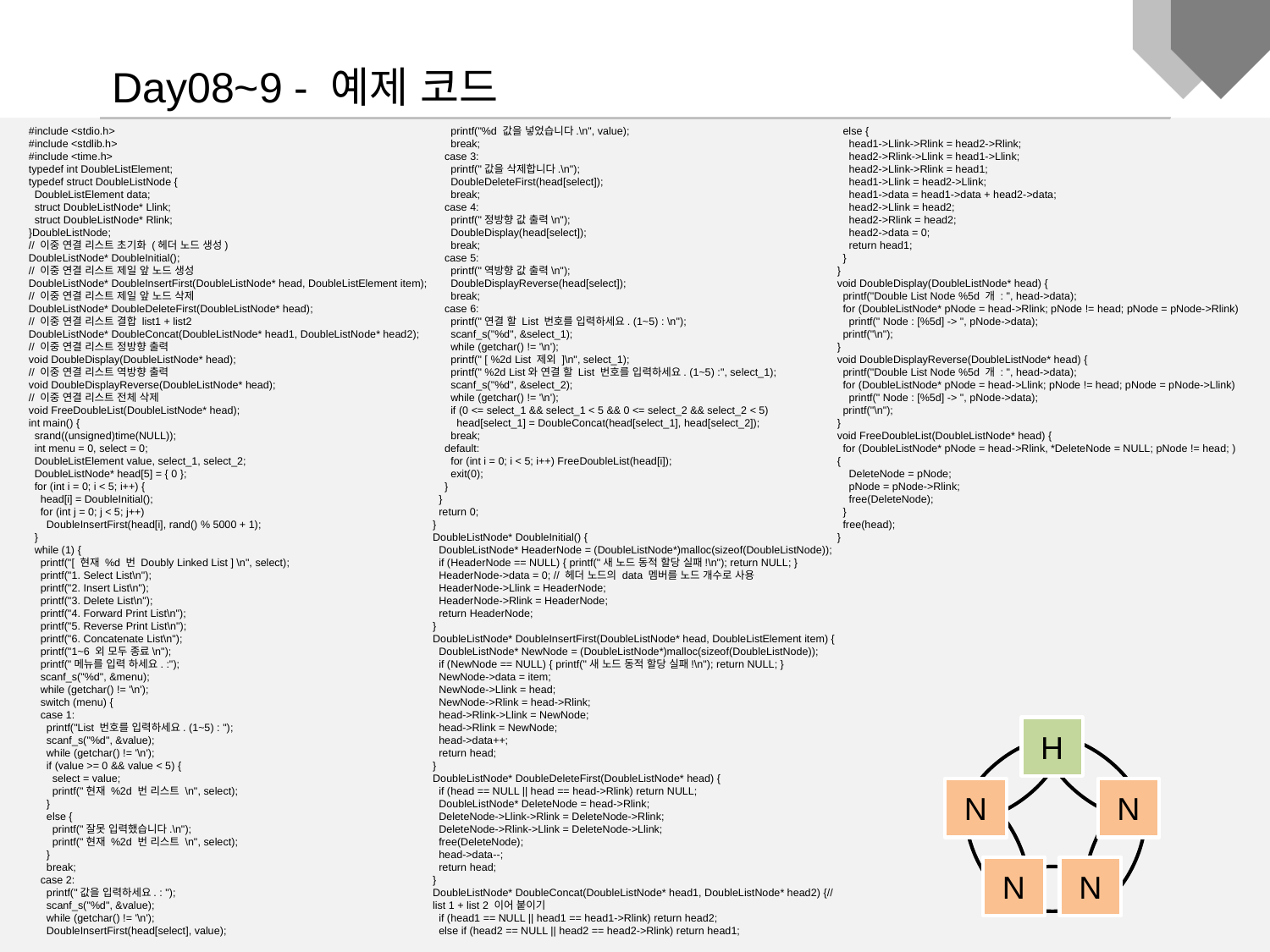

Day08~9 - 예제 코드
#include <stdio.h>
#include <stdlib.h>
#include <time.h>
typedef int DoubleListElement;
typedef struct DoubleListNode {
  DoubleListElement data;
  struct DoubleListNode* Llink;
  struct DoubleListNode* Rlink;
}DoubleListNode;
// 이중 연결 리스트 초기화 (헤더 노드 생성)
DoubleListNode* DoubleInitial();
// 이중 연결 리스트 제일 앞 노드 생성
DoubleListNode* DoubleInsertFirst(DoubleListNode* head, DoubleListElement item);
// 이중 연결 리스트 제일 앞 노드 삭제
DoubleListNode* DoubleDeleteFirst(DoubleListNode* head);
// 이중 연결 리스트 결합 list1 + list2
DoubleListNode* DoubleConcat(DoubleListNode* head1, DoubleListNode* head2);
// 이중 연결 리스트 정방향 출력
void DoubleDisplay(DoubleListNode* head);
// 이중 연결 리스트 역방향 출력
void DoubleDisplayReverse(DoubleListNode* head);
// 이중 연결 리스트 전체 삭제
void FreeDoubleList(DoubleListNode* head);
int main() {
  srand((unsigned)time(NULL));
  int menu = 0, select = 0;
  DoubleListElement value, select_1, select_2;
  DoubleListNode* head[5] = { 0 };
  for (int i = 0; i < 5; i++) {
    head[i] = DoubleInitial();
    for (int j = 0; j < 5; j++)
      DoubleInsertFirst(head[i], rand() % 5000 + 1);
  }
  while (1) {
    printf("[ 현재 %d 번 Doubly Linked List ] \n", select);
    printf("1. Select List\n");
    printf("2. Insert List\n");
    printf("3. Delete List\n");
    printf("4. Forward Print List\n");
    printf("5. Reverse Print List\n");
    printf("6. Concatenate List\n");
    printf("1~6 외 모두 종료\n");
    printf("메뉴를 입력 하세요. :");
    scanf_s("%d", &menu);
    while (getchar() != '\n');
    switch (menu) {
    case 1:
      printf("List 번호를 입력하세요. (1~5) : ");
      scanf_s("%d", &value);
      while (getchar() != '\n');
      if (value >= 0 && value < 5) {
        select = value;
        printf("현재 %2d 번 리스트 \n", select);
      }
      else {
        printf("잘못 입력했습니다.\n");
        printf("현재 %2d 번 리스트 \n", select);
      }
      break;
    case 2:
      printf("값을 입력하세요. : ");
      scanf_s("%d", &value);
      while (getchar() != '\n');
      DoubleInsertFirst(head[select], value);
      printf("%d 값을 넣었습니다.\n", value);
      break;
    case 3:
      printf("값을 삭제합니다.\n");
      DoubleDeleteFirst(head[select]);
      break;
    case 4:
      printf("정방향 값 출력\n");
      DoubleDisplay(head[select]);
      break;
    case 5:
      printf("역방향 값 출력\n");
      DoubleDisplayReverse(head[select]);
      break;
    case 6:
      printf("연결 할 List 번호를 입력하세요. (1~5) : \n");
      scanf_s("%d", &select_1);
      while (getchar() != '\n');
      printf(" [ %2d List 제외 ]\n", select_1);
      printf(" %2d List와 연결 할 List 번호를 입력하세요. (1~5) :", select_1);
      scanf_s("%d", &select_2);
      while (getchar() != '\n');
      if (0 <= select_1 && select_1 < 5 && 0 <= select_2 && select_2 < 5)
        head[select_1] = DoubleConcat(head[select_1], head[select_2]);
      break;
    default:
      for (int i = 0; i < 5; i++) FreeDoubleList(head[i]);
      exit(0);
    }
  }
  return 0;
}
DoubleListNode* DoubleInitial() {
  DoubleListNode* HeaderNode = (DoubleListNode*)malloc(sizeof(DoubleListNode));
  if (HeaderNode == NULL) { printf("새 노드 동적 할당 실패!\n"); return NULL; }
  HeaderNode->data = 0; // 헤더 노드의 data 멤버를 노드 개수로 사용
  HeaderNode->Llink = HeaderNode;
  HeaderNode->Rlink = HeaderNode;
  return HeaderNode;
}
DoubleListNode* DoubleInsertFirst(DoubleListNode* head, DoubleListElement item) {
  DoubleListNode* NewNode = (DoubleListNode*)malloc(sizeof(DoubleListNode));
  if (NewNode == NULL) { printf("새 노드 동적 할당 실패!\n"); return NULL; }
  NewNode->data = item;
  NewNode->Llink = head;
  NewNode->Rlink = head->Rlink;
  head->Rlink->Llink = NewNode;
  head->Rlink = NewNode;
  head->data++;
  return head;
}
DoubleListNode* DoubleDeleteFirst(DoubleListNode* head) {
  if (head == NULL || head == head->Rlink) return NULL;
  DoubleListNode* DeleteNode = head->Rlink;
  DeleteNode->Llink->Rlink = DeleteNode->Rlink;
  DeleteNode->Rlink->Llink = DeleteNode->Llink;
  free(DeleteNode);
  head->data--;
  return head;
}
DoubleListNode* DoubleConcat(DoubleListNode* head1, DoubleListNode* head2) {//list 1 + list 2 이어 붙이기
  if (head1 == NULL || head1 == head1->Rlink) return head2;
  else if (head2 == NULL || head2 == head2->Rlink) return head1;
  else {
    head1->Llink->Rlink = head2->Rlink;
    head2->Rlink->Llink = head1->Llink;
    head2->Llink->Rlink = head1;
    head1->Llink = head2->Llink;
    head1->data = head1->data + head2->data;
    head2->Llink = head2;
    head2->Rlink = head2;
    head2->data = 0;
    return head1;
  }
}
void DoubleDisplay(DoubleListNode* head) {
  printf("Double List Node %5d 개 : ", head->data);
  for (DoubleListNode* pNode = head->Rlink; pNode != head; pNode = pNode->Rlink)
    printf(" Node : [%5d] -> ", pNode->data);
  printf("\n");
}
void DoubleDisplayReverse(DoubleListNode* head) {
  printf("Double List Node %5d 개 : ", head->data);
  for (DoubleListNode* pNode = head->Llink; pNode != head; pNode = pNode->Llink)
    printf(" Node : [%5d] -> ", pNode->data);
  printf("\n");
}
void FreeDoubleList(DoubleListNode* head) {
  for (DoubleListNode* pNode = head->Rlink, *DeleteNode = NULL; pNode != head; ) {
    DeleteNode = pNode;
    pNode = pNode->Rlink;
    free(DeleteNode);
  }
  free(head);
}
H

N
N

N
N